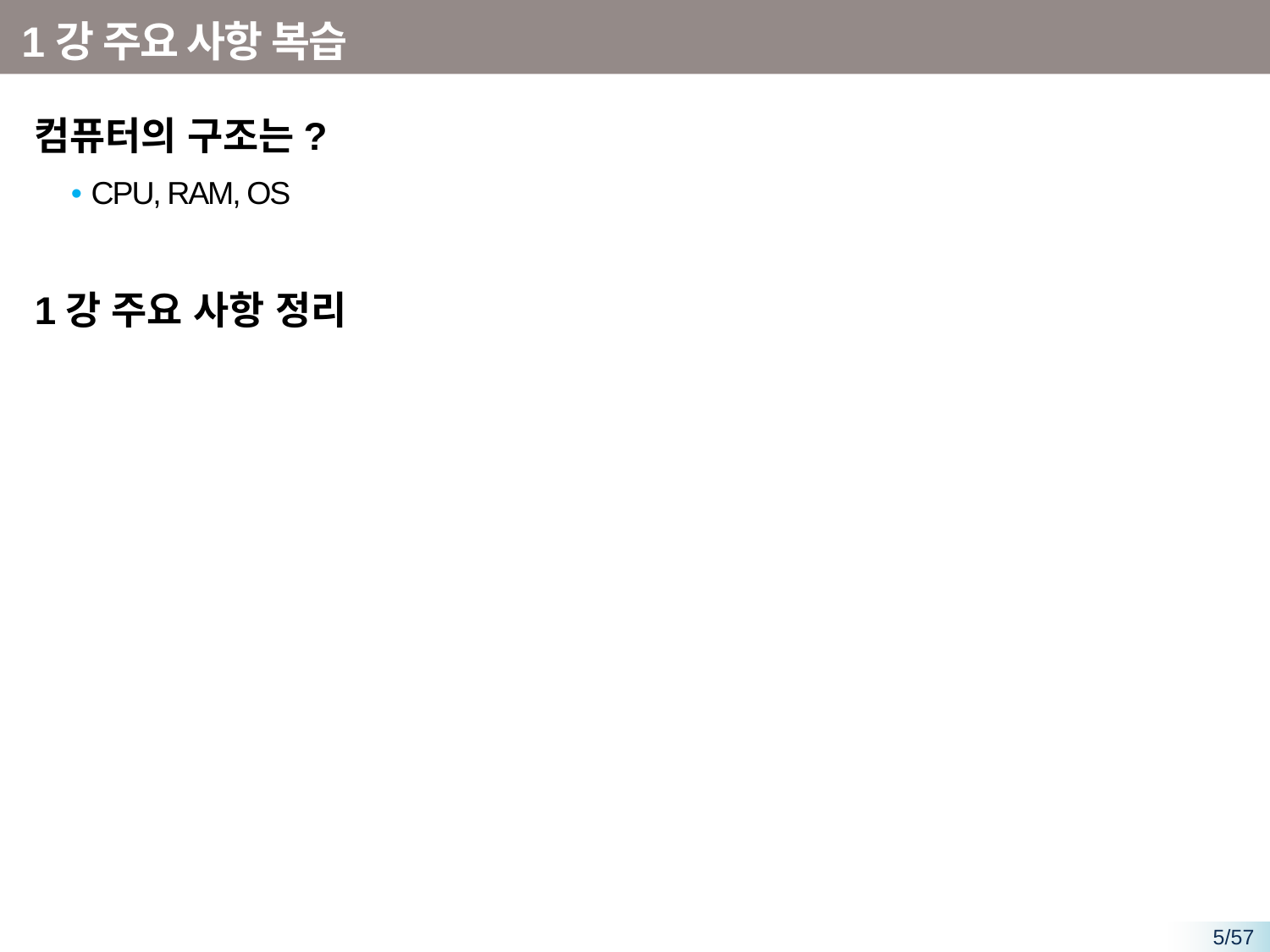

# 1강 주요 사항 복습
컴퓨터의 구조는?
• CPU, RAM, OS

1강 주요 사항 정리